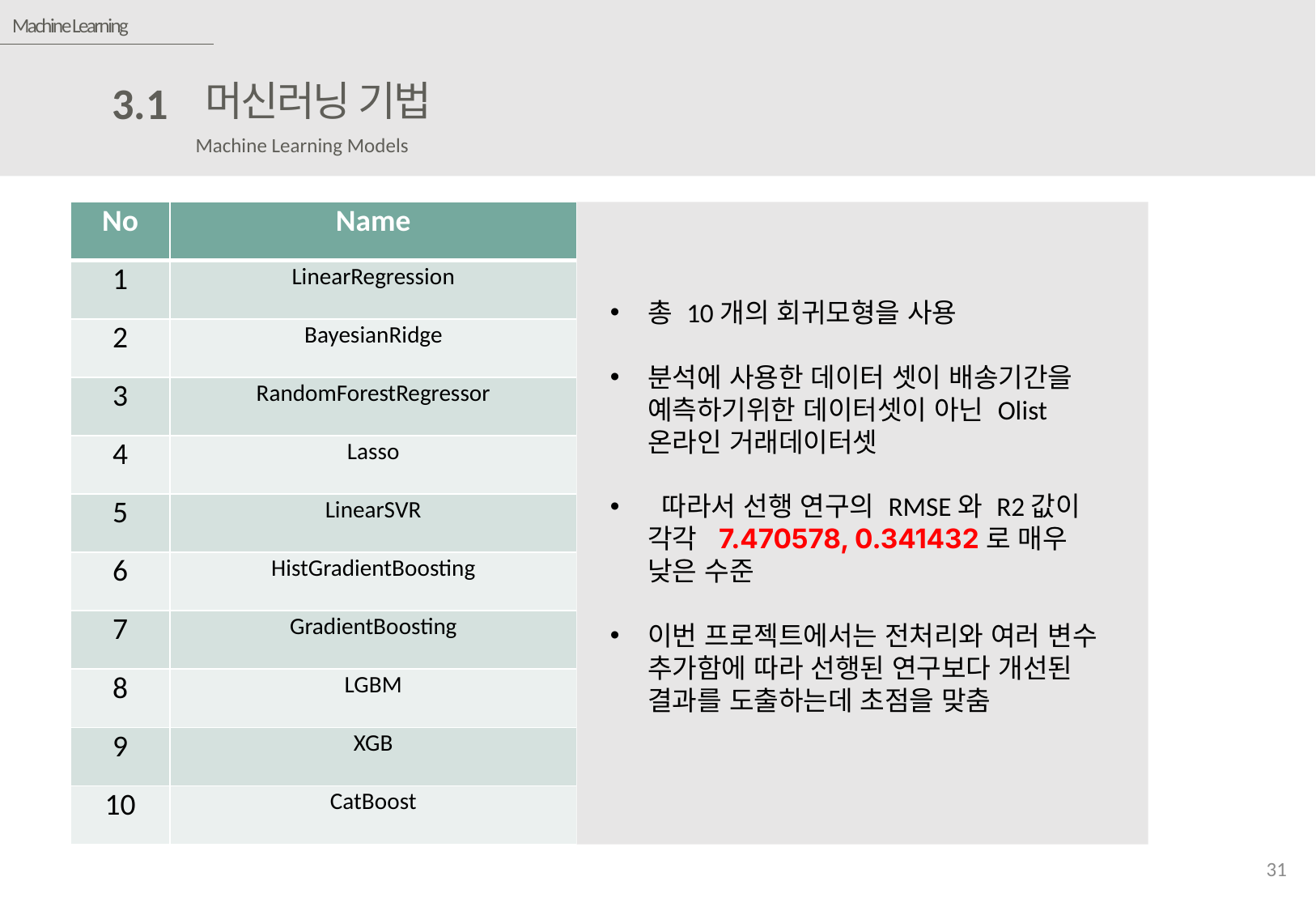

김강현
Machine Learning
머신러닝 기법
3.1
Machine Learning Models

| No | Name |
| --- | --- |
| 1 | LinearRegression |
| 2 | BayesianRidge |
| 3 | RandomForestRegressor |
| 4 | Lasso |
| 5 | LinearSVR |
| 6 | HistGradientBoosting |
| 7 | GradientBoosting |
| 8 | LGBM |
| 9 | XGB |
| 10 | CatBoost |
총 10개의 회귀모형을 사용

분석에 사용한 데이터 셋이 배송기간을 예측하기위한 데이터셋이 아닌 Olist 온라인 거래데이터셋

 따라서 선행 연구의 RMSE와 R2값이 각각  7.470578, 0.341432로 매우 낮은 수준

이번 프로젝트에서는 전처리와 여러 변수 추가함에 따라 선행된 연구보다 개선된 결과를 도출하는데 초점을 맞춤

31